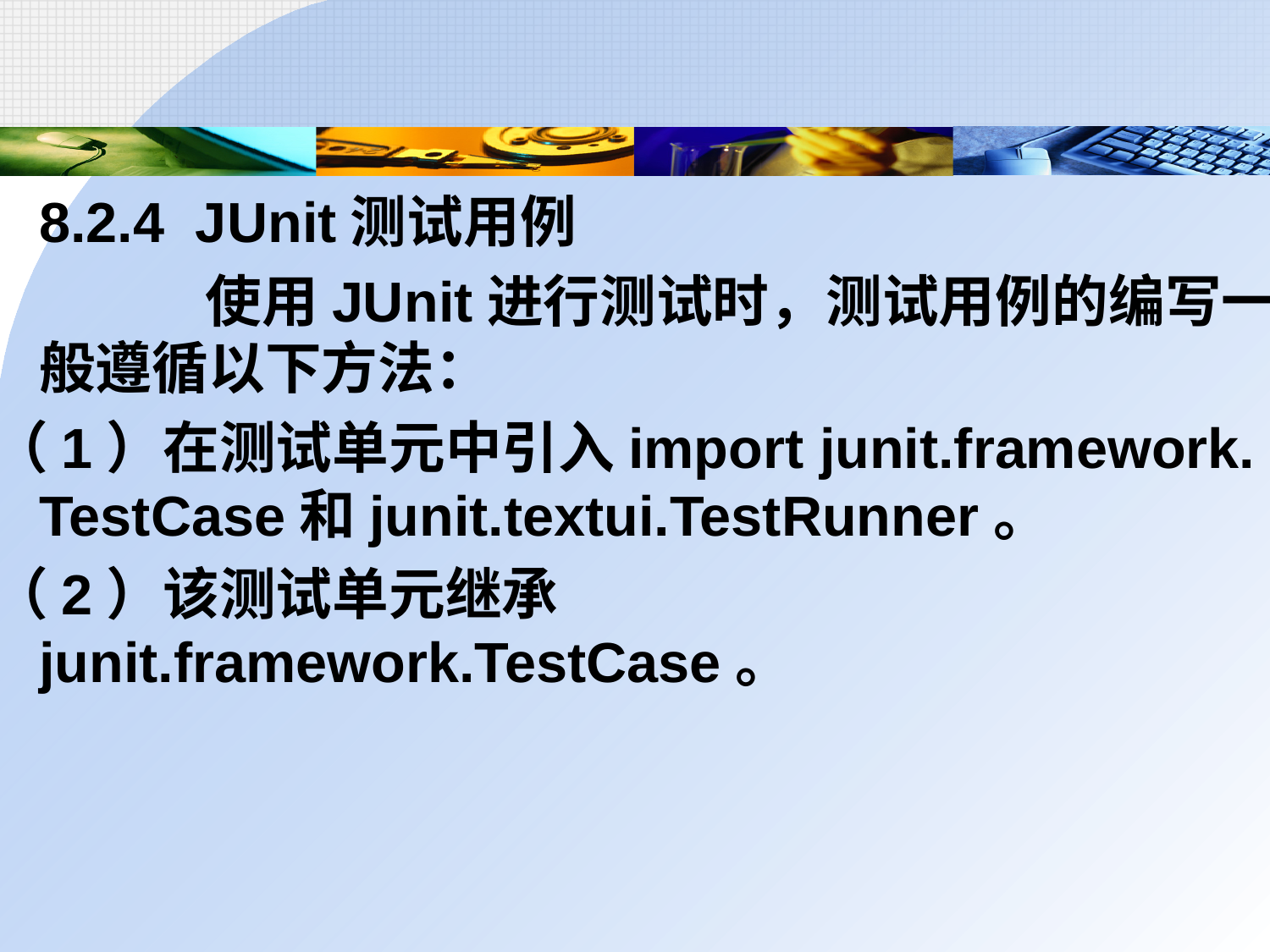

8.2.4  JUnit测试用例
		  使用JUnit进行测试时，测试用例的编写一般遵循以下方法：
（1）在测试单元中引入import junit.framework. TestCase和junit.textui.TestRunner。
（2）该测试单元继承junit.framework.TestCase。